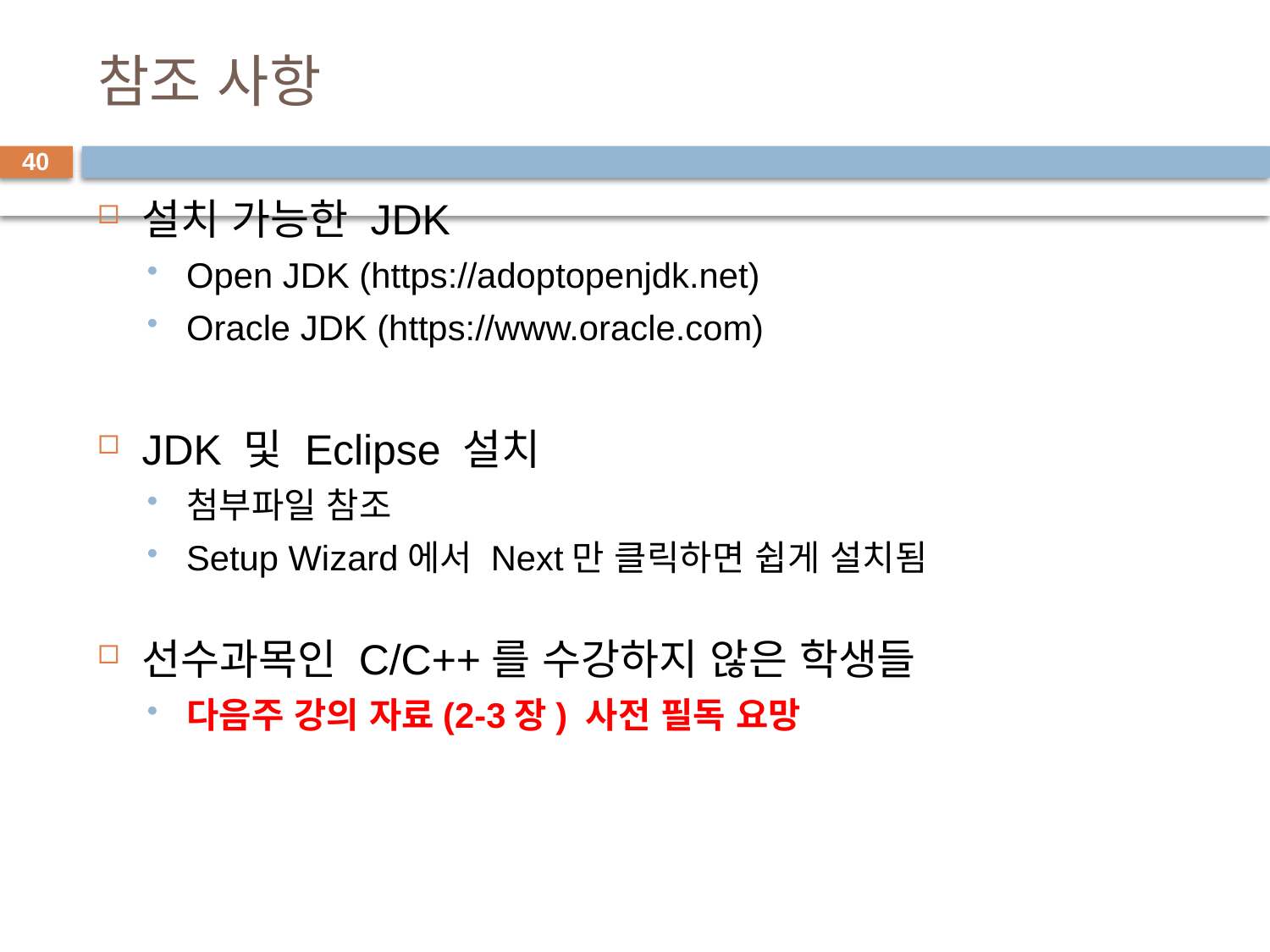

# 참조 사항
40
설치 가능한 JDK
Open JDK (https://adoptopenjdk.net)
Oracle JDK (https://www.oracle.com)

JDK 및 Eclipse 설치
첨부파일 참조
Setup Wizard에서 Next만 클릭하면 쉽게 설치됨
선수과목인 C/C++를 수강하지 않은 학생들
다음주 강의 자료(2-3장) 사전 필독 요망